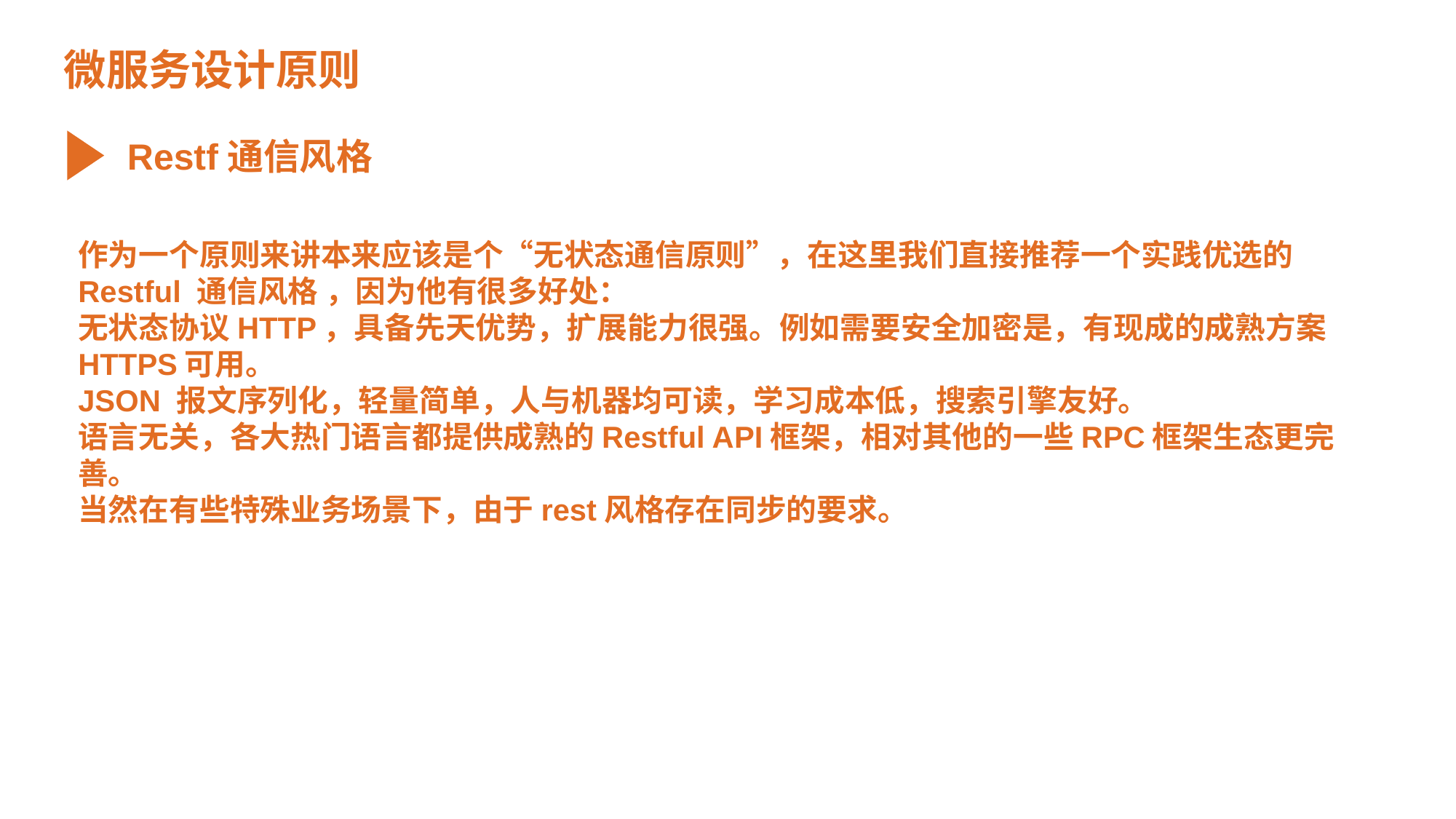

微服务设计原则
Restf通信风格

作为一个原则来讲本来应该是个“无状态通信原则”，在这里我们直接推荐一个实践优选的Restful 通信风格 ，因为他有很多好处：
无状态协议HTTP，具备先天优势，扩展能力很强。例如需要安全加密是，有现成的成熟方案HTTPS可用。
JSON 报文序列化，轻量简单，人与机器均可读，学习成本低，搜索引擎友好。
语言无关，各大热门语言都提供成熟的Restful API框架，相对其他的一些RPC框架生态更完善。
当然在有些特殊业务场景下，由于rest风格存在同步的要求。